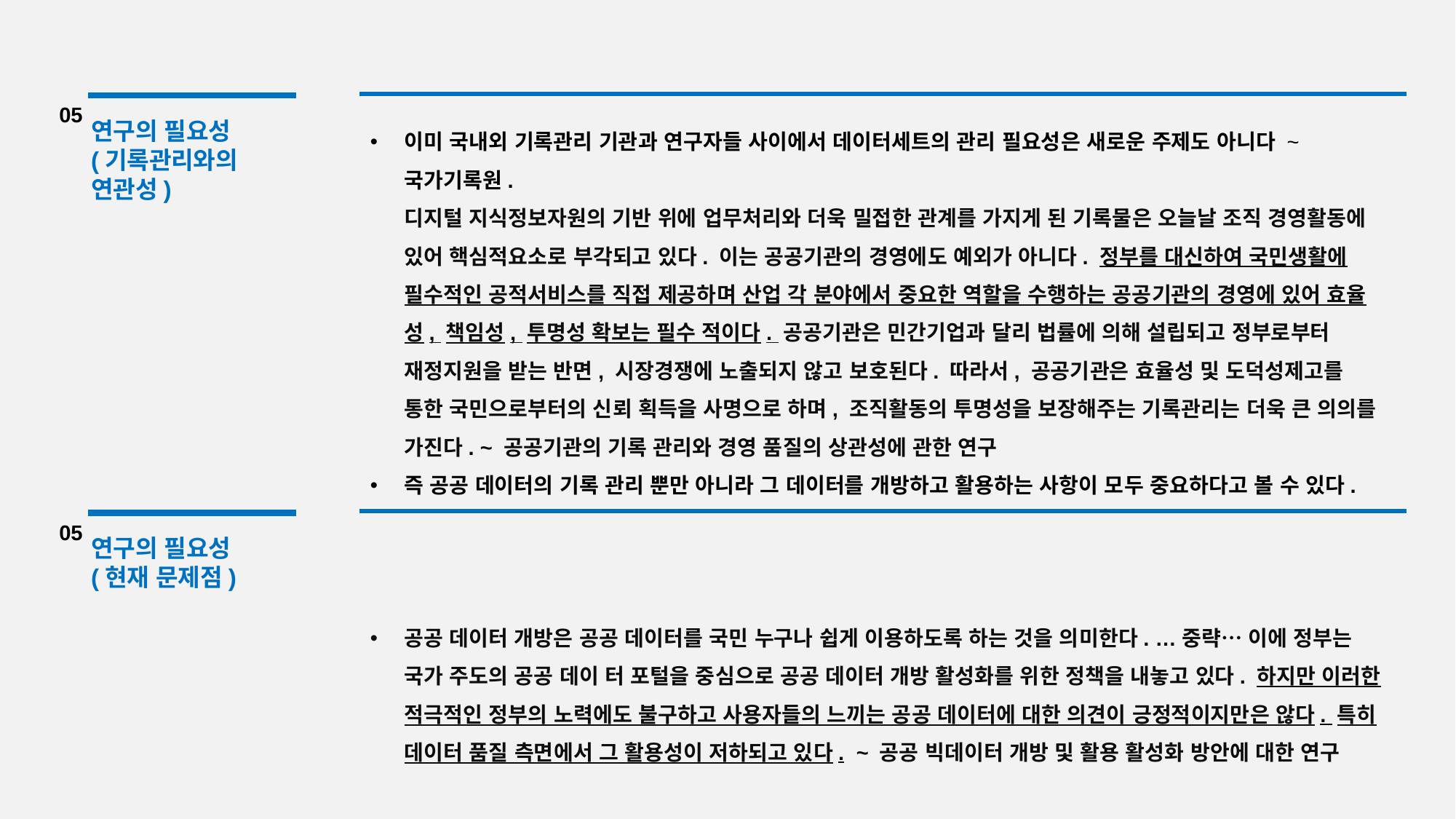

05
연구의 필요성
(기록관리와의 연관성)
이미 국내외 기록관리 기관과 연구자들 사이에서 데이터세트의 관리 필요성은 새로운 주제도 아니다 ~ 국가기록원.
디지털 지식정보자원의 기반 위에 업무처리와 더욱 밀접한 관계를 가지게 된 기록물은 오늘날 조직 경영활동에 있어 핵심적요소로 부각되고 있다. 이는 공공기관의 경영에도 예외가 아니다. 정부를 대신하여 국민생활에 필수적인 공적서비스를 직접 제공하며 산업 각 분야에서 중요한 역할을 수행하는 공공기관의 경영에 있어 효율성, 책임성, 투명성 확보는 필수 적이다. 공공기관은 민간기업과 달리 법률에 의해 설립되고 정부로부터 재정지원을 받는 반면, 시장경쟁에 노출되지 않고 보호된다. 따라서, 공공기관은 효율성 및 도덕성제고를 통한 국민으로부터의 신뢰 획득을 사명으로 하며, 조직활동의 투명성을 보장해주는 기록관리는 더욱 큰 의의를 가진다. ~ 공공기관의 기록 관리와 경영 품질의 상관성에 관한 연구
즉 공공 데이터의 기록 관리 뿐만 아니라 그 데이터를 개방하고 활용하는 사항이 모두 중요하다고 볼 수 있다.

공공 데이터 개방은 공공 데이터를 국민 누구나 쉽게 이용하도록 하는 것을 의미한다. …중략… 이에 정부는 국가 주도의 공공 데이 터 포털을 중심으로 공공 데이터 개방 활성화를 위한 정책을 내놓고 있다. 하지만 이러한 적극적인 정부의 노력에도 불구하고 사용자들의 느끼는 공공 데이터에 대한 의견이 긍정적이지만은 않다. 특히 데이터 품질 측면에서 그 활용성이 저하되고 있다.  ~ 공공 빅데이터 개방 및 활용 활성화 방안에 대한 연구

05
연구의 필요성
(현재 문제점)